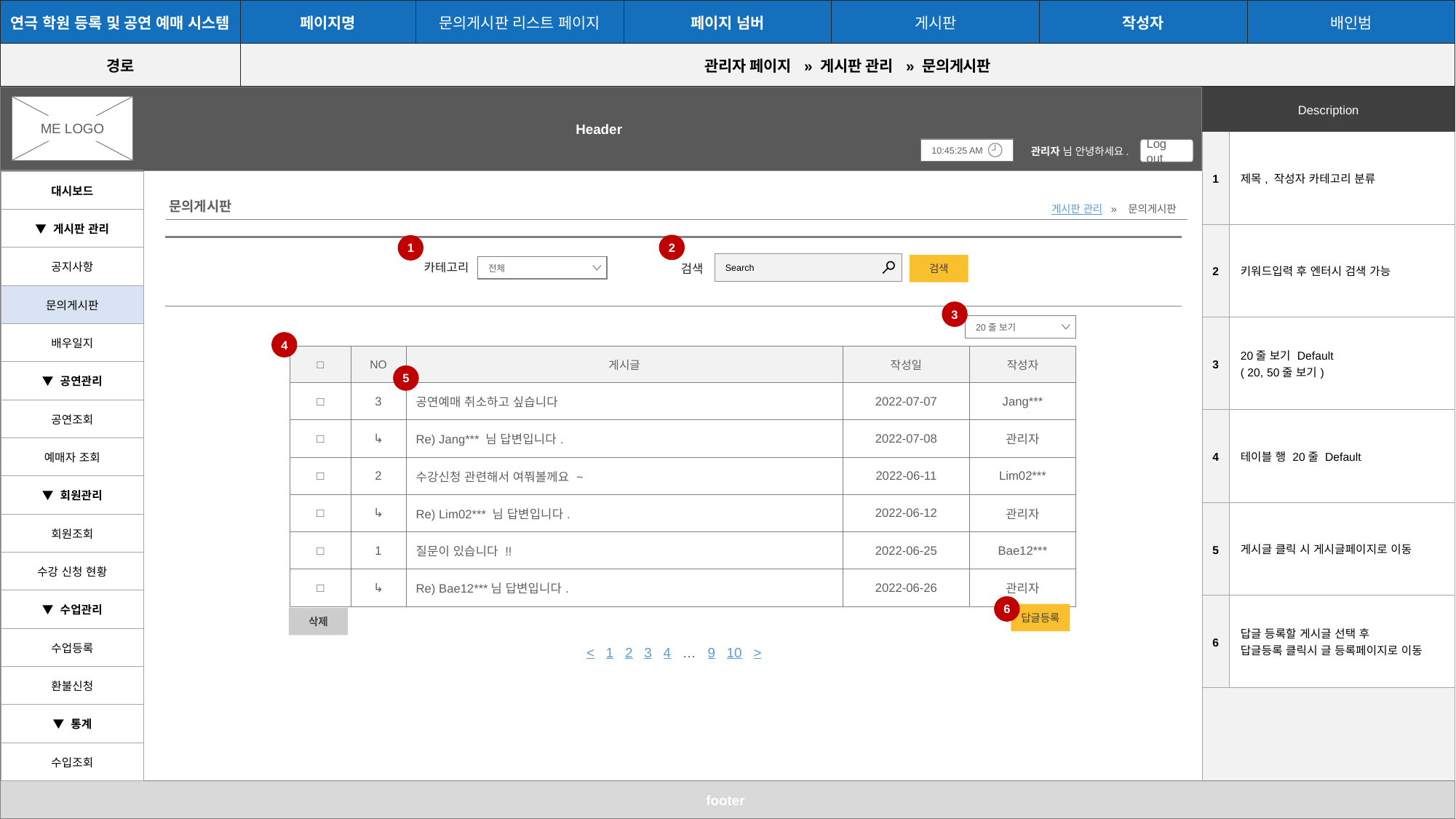

| 연극 학원 등록 및 공연 예매 시스템 | 페이지명 | 문의게시판 리스트 페이지 | 페이지 넘버 | 게시판 | 작성자 | 배인범 |
| --- | --- | --- | --- | --- | --- | --- |
| 경로 | 관리자 페이지  » 게시판 관리  » 문의게시판 |  |  |  |  |  |
Header
| Description |
| --- |

ME LOGO
| 1 | 제목, 작성자 카테고리 분류 |
| --- | --- |
| 2 | 키워드입력 후 엔터시 검색 가능 |
| 3 | 20줄 보기 Default ( 20, 50줄 보기) |
| 4 | 테이블 행 20줄 Default |
| 5 | 게시글 클릭 시 게시글페이지로 이동 |
| 6 | 답글 등록할 게시글 선택 후 답글등록 클릭시 글 등록페이지로 이동 |
|  |  |
10:45:25 AM

관리자 님 안녕하세요.
Log out

| 대시보드 |
| --- |
| ▼ 게시판 관리 |
| 공지사항 |
| 문의게시판 |
| 배우일지 |
| ▼ 공연관리 |
| 공연조회 |
| 예매자 조회 |
| ▼ 회원관리 |
| 회원조회 |
| 수강 신청 현황 |
| ▼ 수업관리 |
| 수업등록 |
| 환불신청 |
| ▼ 통계 |
| 수입조회 |
문의게시판
게시판 관리  »   문의게시판
2
1
Search

검색
카테고리
전체

검색
3
20줄 보기

4
| □ | NO | 게시글 | 작성일 | 작성자 |
| --- | --- | --- | --- | --- |
| □ | 3 | 공연예매 취소하고 싶습니다 | 2022-07-07 | Jang\*\*\* |
| □ | ↳ | Re) Jang\*\*\* 님 답변입니다. | 2022-07-08 | 관리자 |
| □ | 2 | 수강신청 관련해서 여쭤볼께요 ~ | 2022-06-11 | Lim02\*\*\* |
| □ | ↳ | Re) Lim02\*\*\* 님 답변입니다. | 2022-06-12 | 관리자 |
| □ | 1 | 질문이 있습니다 !! | 2022-06-25 | Bae12\*\*\* |
| □ | ↳ | Re) Bae12\*\*\*님 답변입니다. | 2022-06-26 | 관리자 |
5
6
답글등록
삭제
<   1   2   3   4   …   9   10   >
footer